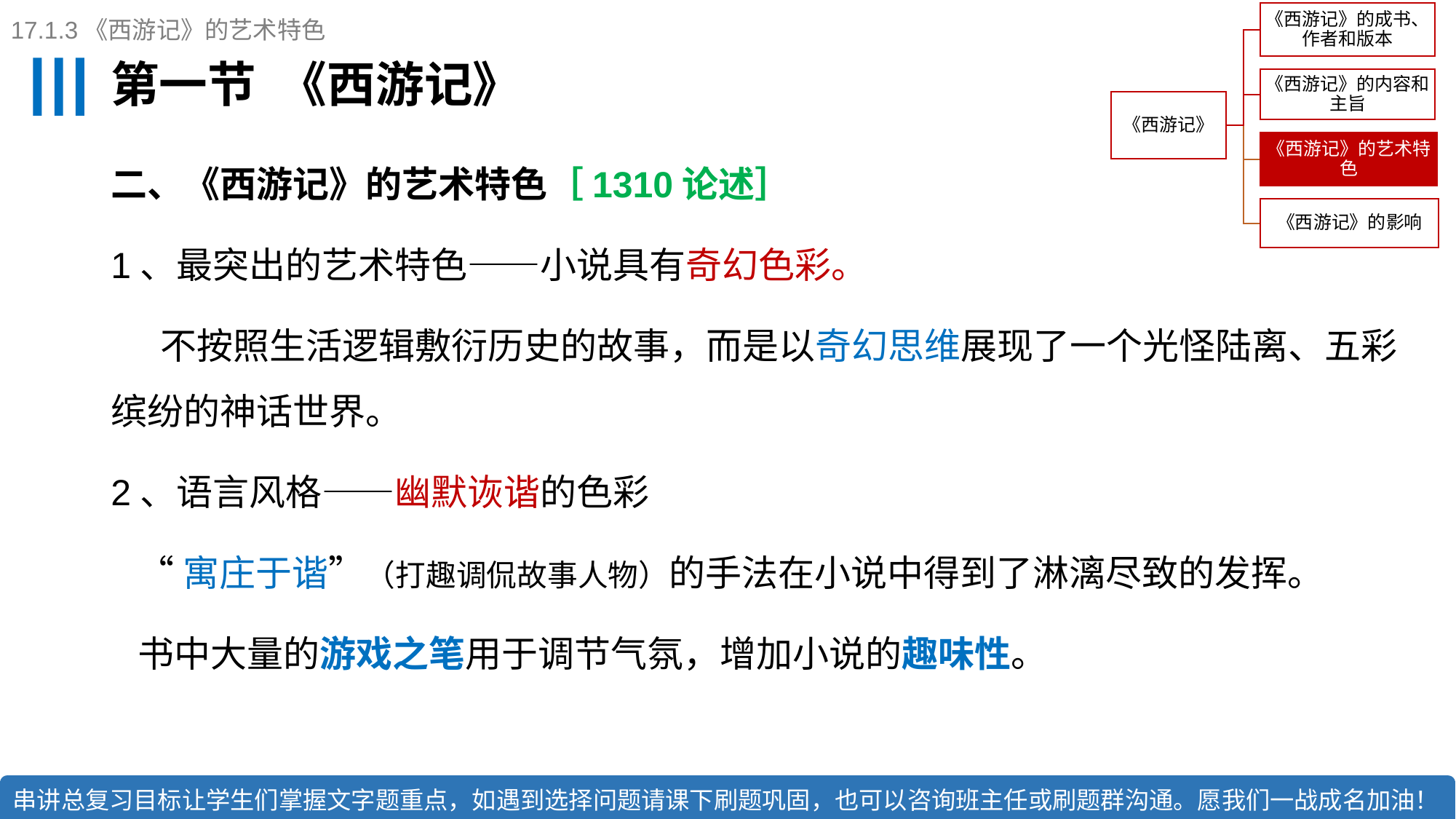

《西游记》
《西游记》的成书、作者和版本
《西游记》的内容和主旨
《西游记》的艺术特色
《西游记》的影响
17.1.3《西游记》的艺术特色
# 第一节  《西游记》
二、《西游记》的艺术特色［1310论述］
1、最突出的艺术特色——小说具有奇幻色彩。
     不按照生活逻辑敷衍历史的故事，而是以奇幻思维展现了一个光怪陆离、五彩缤纷的神话世界。
2、语言风格——幽默诙谐的色彩
“寓庄于谐”（打趣调侃故事人物）的手法在小说中得到了淋漓尽致的发挥。
书中大量的游戏之笔用于调节气氛，增加小说的趣味性。